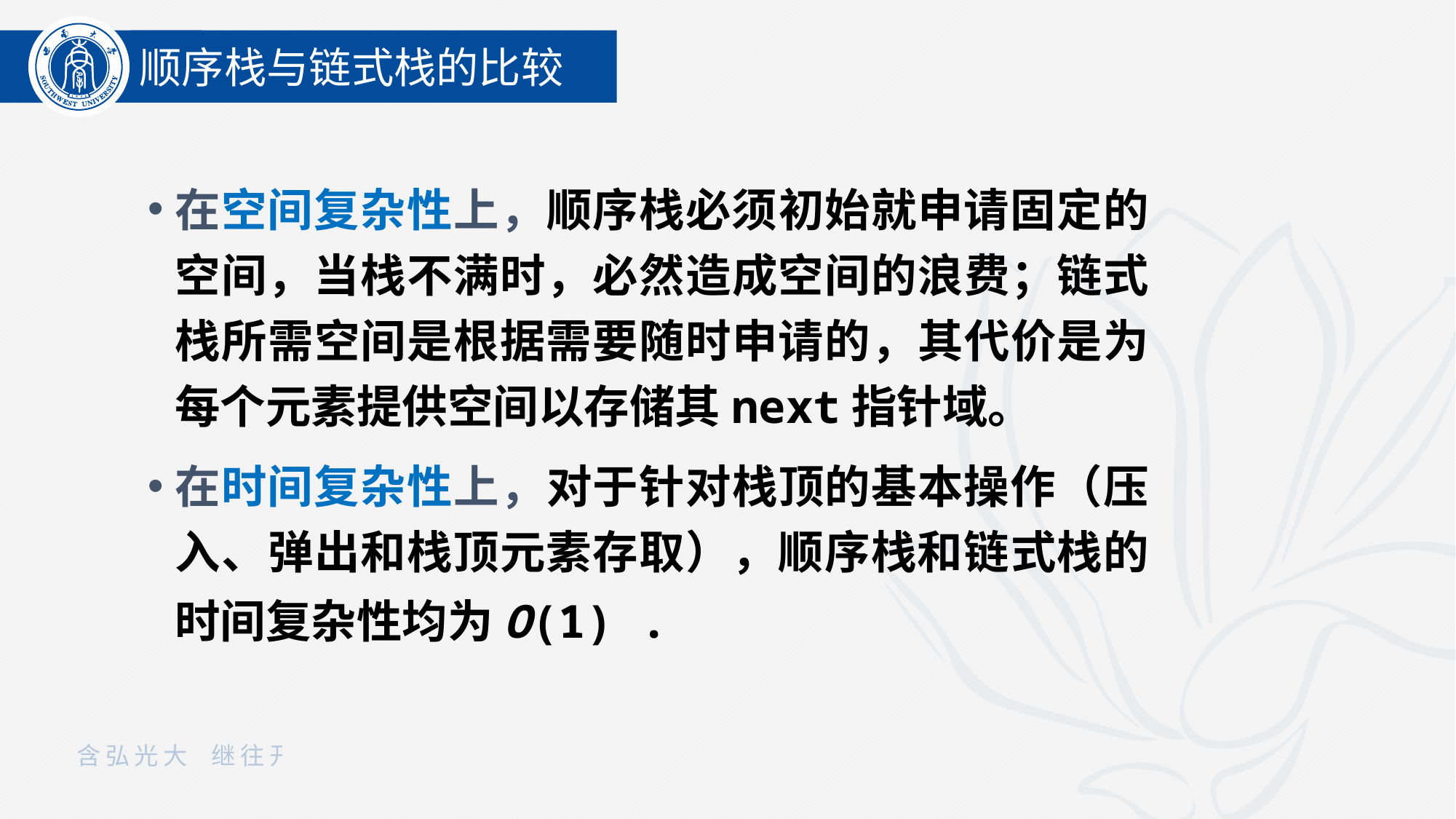

顺序栈与链式栈的比较
在空间复杂性上，顺序栈必须初始就申请固定的空间，当栈不满时，必然造成空间的浪费；链式栈所需空间是根据需要随时申请的，其代价是为每个元素提供空间以存储其next指针域。
在时间复杂性上，对于针对栈顶的基本操作（压入、弹出和栈顶元素存取），顺序栈和链式栈的时间复杂性均为O(1) .